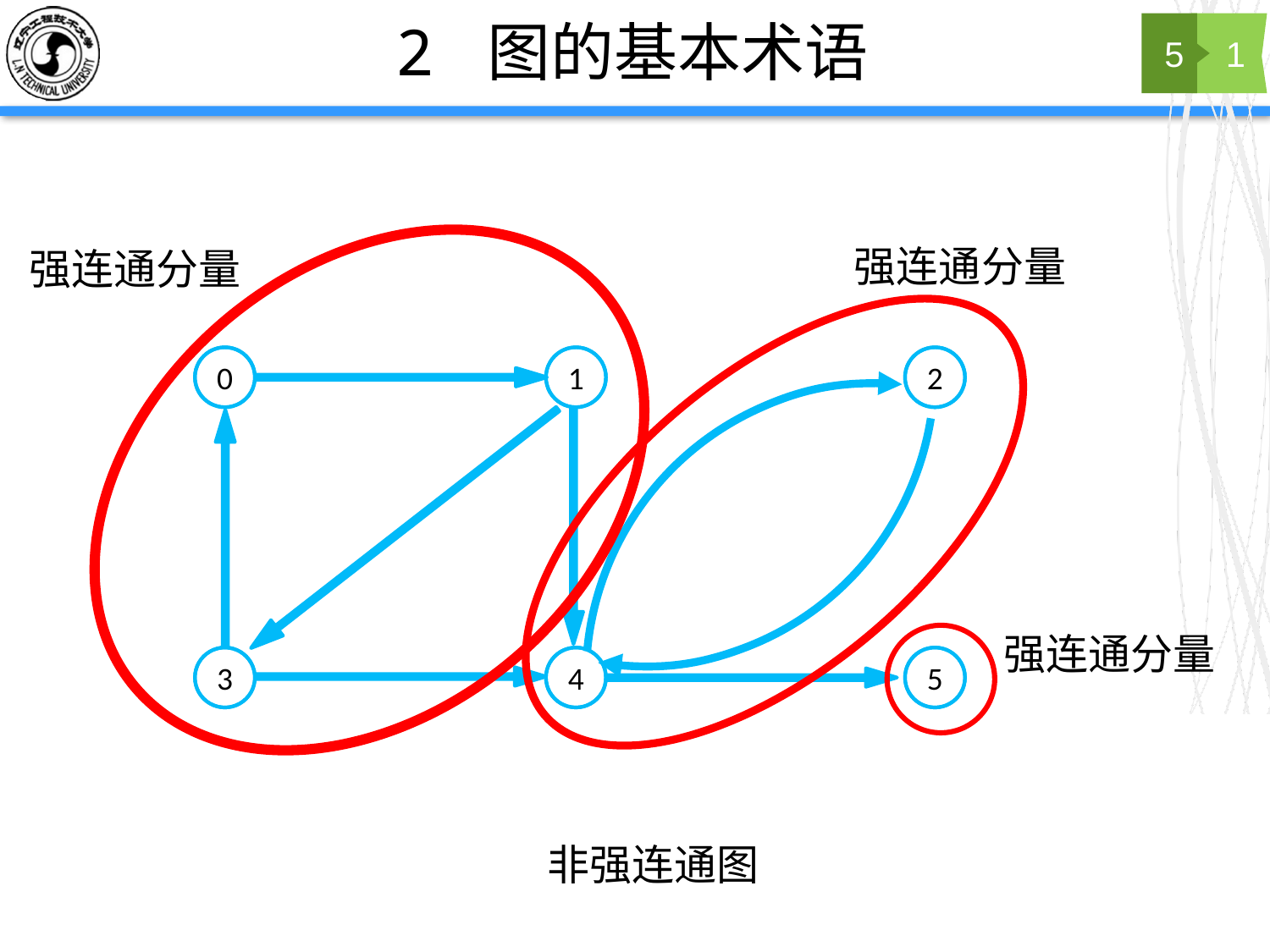

# 2 图的基本术语
5
1

强连通分量

强连通分量
0
1
2

强连通分量
3
4
5

非强连通图